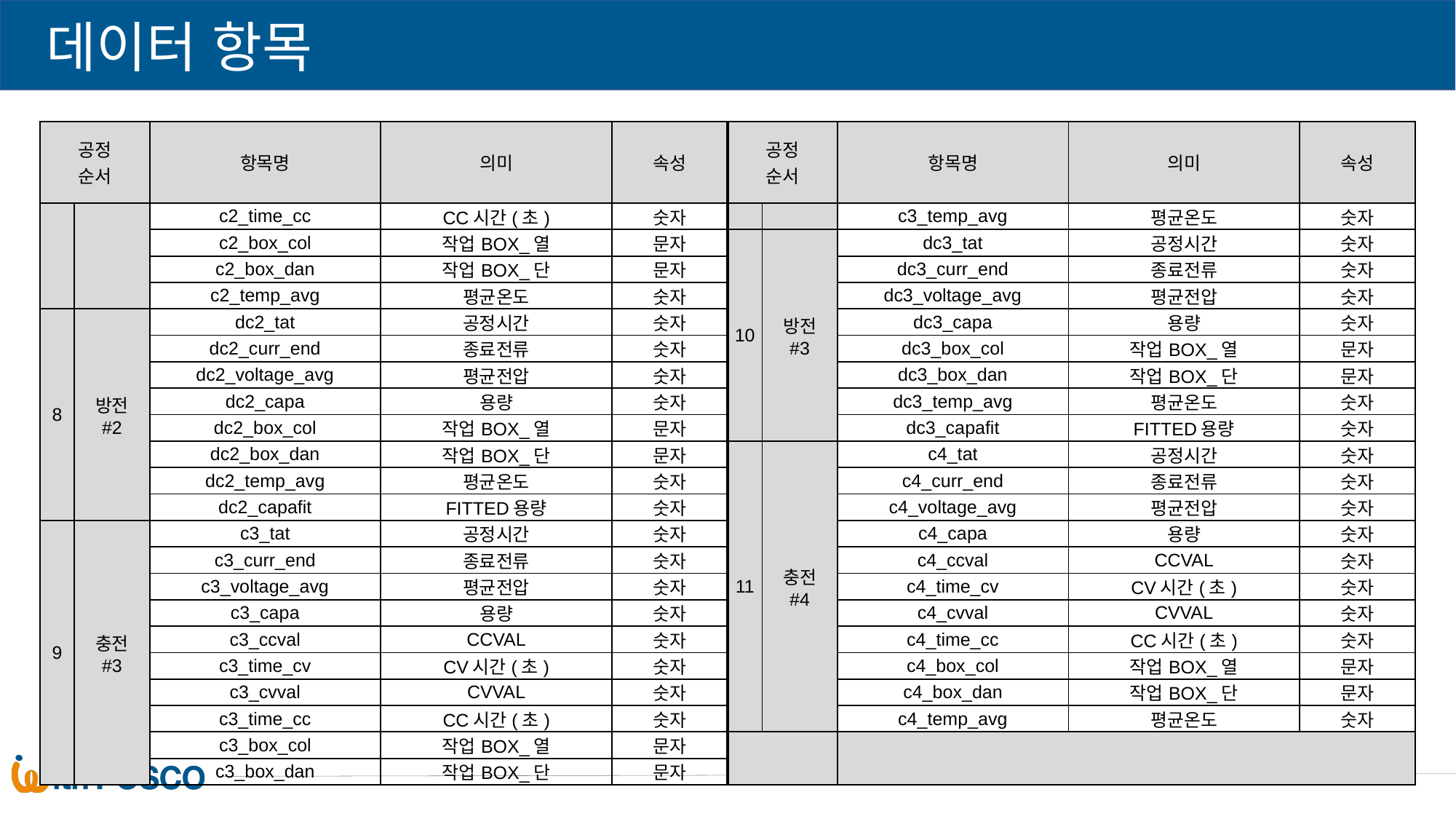

데이터 항목
| 공정 순서 |  | 항목명 | 의미 | 속성 | 공정 순서 |  | 항목명 | 의미 | 속성 |
| --- | --- | --- | --- | --- | --- | --- | --- | --- | --- |
|  |  | c2\_time\_cc | CC시간(초) | 숫자 |  |  | c3\_temp\_avg | 평균온도 | 숫자 |
|  |  | c2\_box\_col | 작업BOX\_열 | 문자 | 10 | 방전 #3 | dc3\_tat | 공정시간 | 숫자 |
|  |  | c2\_box\_dan | 작업BOX\_단 | 문자 |  |  | dc3\_curr\_end | 종료전류 | 숫자 |
|  |  | c2\_temp\_avg | 평균온도 | 숫자 |  |  | dc3\_voltage\_avg | 평균전압 | 숫자 |
| 8 | 방전 #2 | dc2\_tat | 공정시간 | 숫자 |  |  | dc3\_capa | 용량 | 숫자 |
|  |  | dc2\_curr\_end | 종료전류 | 숫자 |  |  | dc3\_box\_col | 작업BOX\_열 | 문자 |
|  |  | dc2\_voltage\_avg | 평균전압 | 숫자 |  |  | dc3\_box\_dan | 작업BOX\_단 | 문자 |
|  |  | dc2\_capa | 용량 | 숫자 |  |  | dc3\_temp\_avg | 평균온도 | 숫자 |
|  |  | dc2\_box\_col | 작업BOX\_열 | 문자 |  |  | dc3\_capafit | FITTED용량 | 숫자 |
|  |  | dc2\_box\_dan | 작업BOX\_단 | 문자 | 11 | 충전 #4 | c4\_tat | 공정시간 | 숫자 |
|  |  | dc2\_temp\_avg | 평균온도 | 숫자 |  |  | c4\_curr\_end | 종료전류 | 숫자 |
|  |  | dc2\_capafit | FITTED용량 | 숫자 |  |  | c4\_voltage\_avg | 평균전압 | 숫자 |
| 9 | 충전 #3 | c3\_tat | 공정시간 | 숫자 |  |  | c4\_capa | 용량 | 숫자 |
|  |  | c3\_curr\_end | 종료전류 | 숫자 |  |  | c4\_ccval | CCVAL | 숫자 |
|  |  | c3\_voltage\_avg | 평균전압 | 숫자 |  |  | c4\_time\_cv | CV시간(초) | 숫자 |
|  |  | c3\_capa | 용량 | 숫자 |  |  | c4\_cvval | CVVAL | 숫자 |
|  |  | c3\_ccval | CCVAL | 숫자 |  |  | c4\_time\_cc | CC시간(초) | 숫자 |
|  |  | c3\_time\_cv | CV시간(초) | 숫자 |  |  | c4\_box\_col | 작업BOX\_열 | 문자 |
|  |  | c3\_cvval | CVVAL | 숫자 |  |  | c4\_box\_dan | 작업BOX\_단 | 문자 |
|  |  | c3\_time\_cc | CC시간(초) | 숫자 |  |  | c4\_temp\_avg | 평균온도 | 숫자 |
|  |  | c3\_box\_col | 작업BOX\_열 | 문자 |  |  |  |  |  |
|  |  | c3\_box\_dan | 작업BOX\_단 | 문자 |  |  |  |  |  |